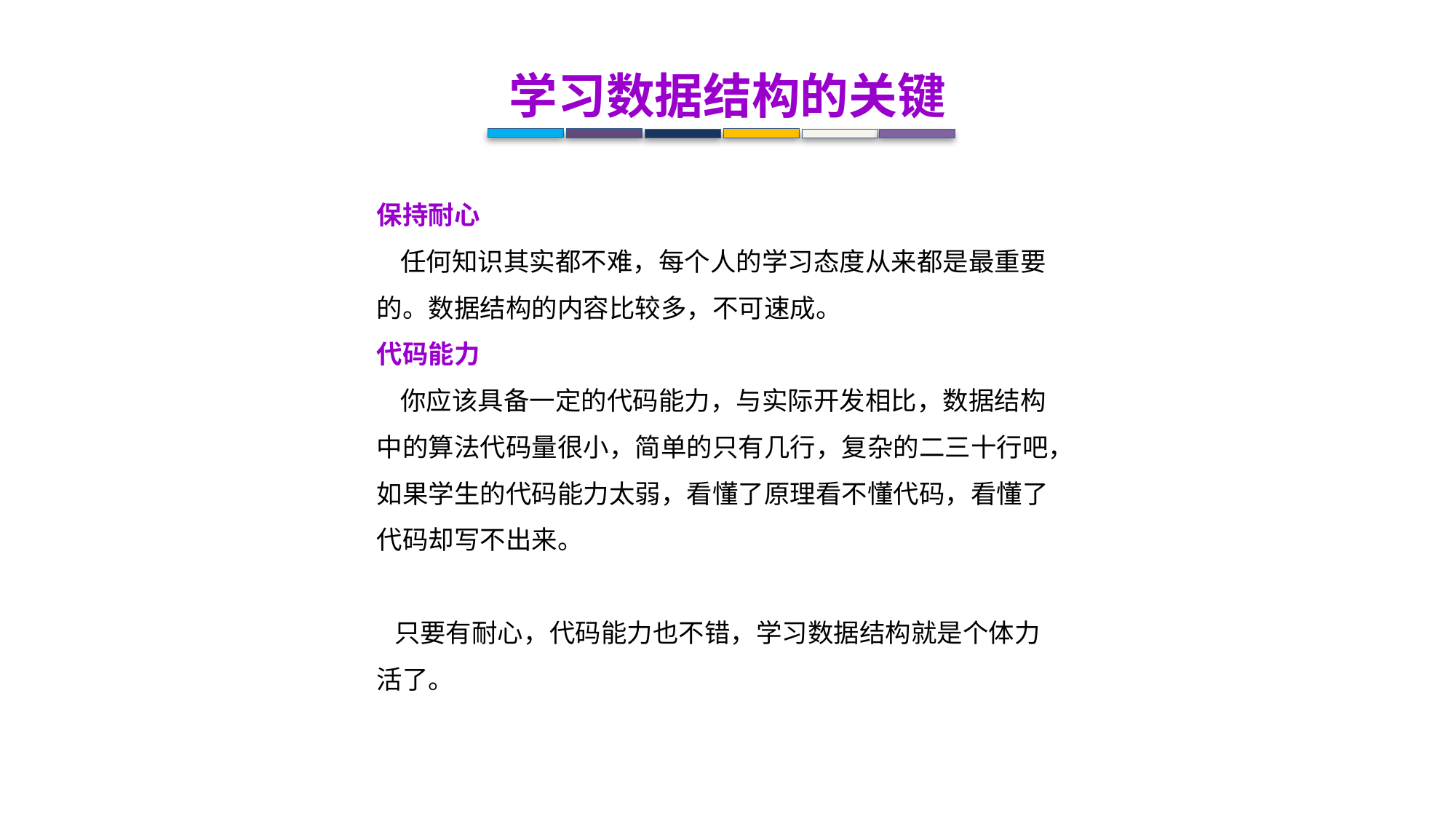

学习数据结构的关键

保持耐心
   任何知识其实都不难，每个人的学习态度从来都是最重要的。数据结构的内容比较多，不可速成。
代码能力
   你应该具备一定的代码能力，与实际开发相比，数据结构中的算法代码量很小，简单的只有几行，复杂的二三十行吧，如果学生的代码能力太弱，看懂了原理看不懂代码，看懂了代码却写不出来。

  只要有耐心，代码能力也不错，学习数据结构就是个体力活了。